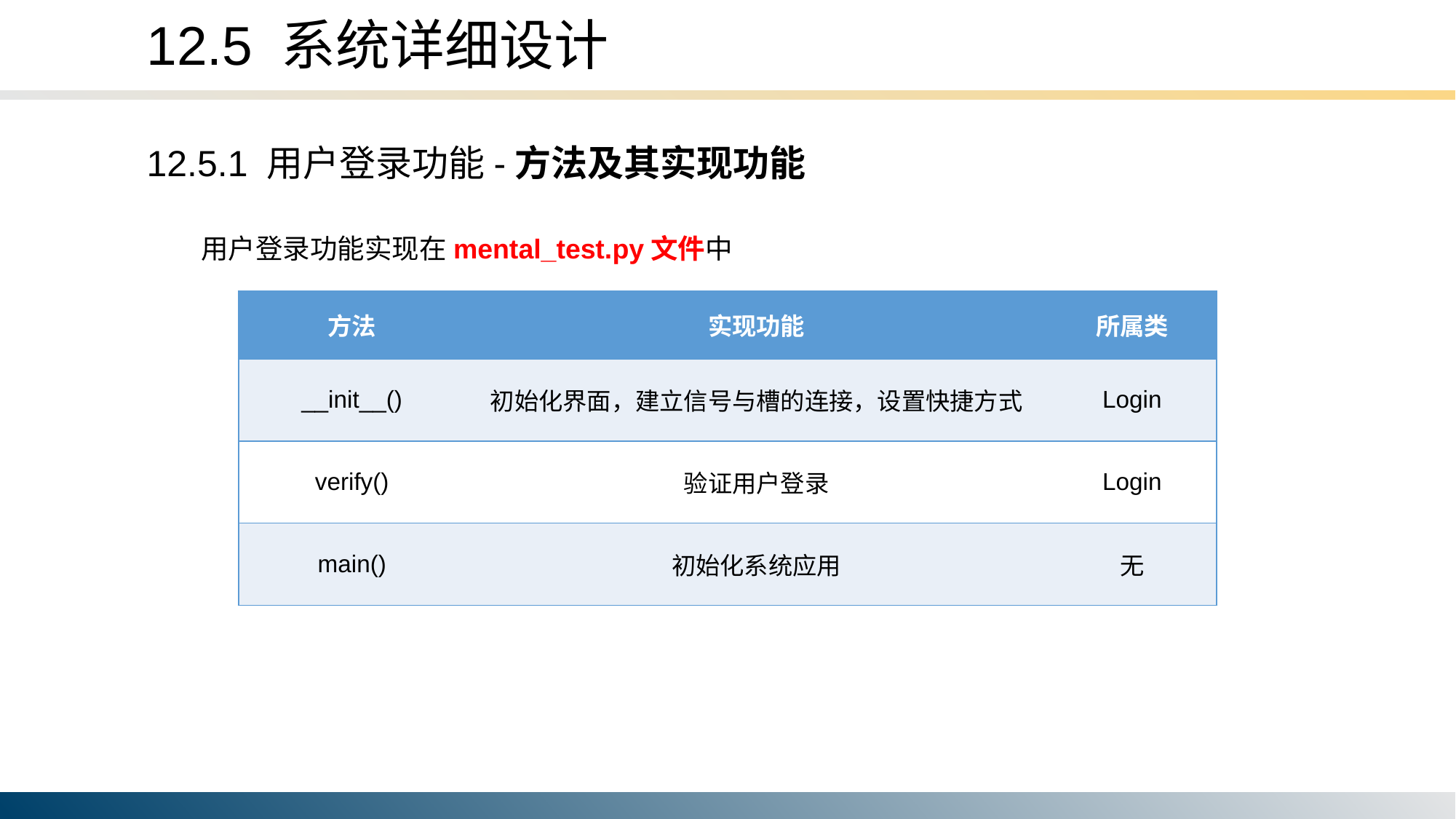

12.5 系统详细设计
12.5.1 用户登录功能-方法及其实现功能
用户登录功能实现在mental_test.py文件中
| 方法 | 实现功能 | 所属类 |
| --- | --- | --- |
| \_\_init\_\_() | 初始化界面，建立信号与槽的连接，设置快捷方式 | Login |
| verify() | 验证用户登录 | Login |
| main() | 初始化系统应用 | 无 |